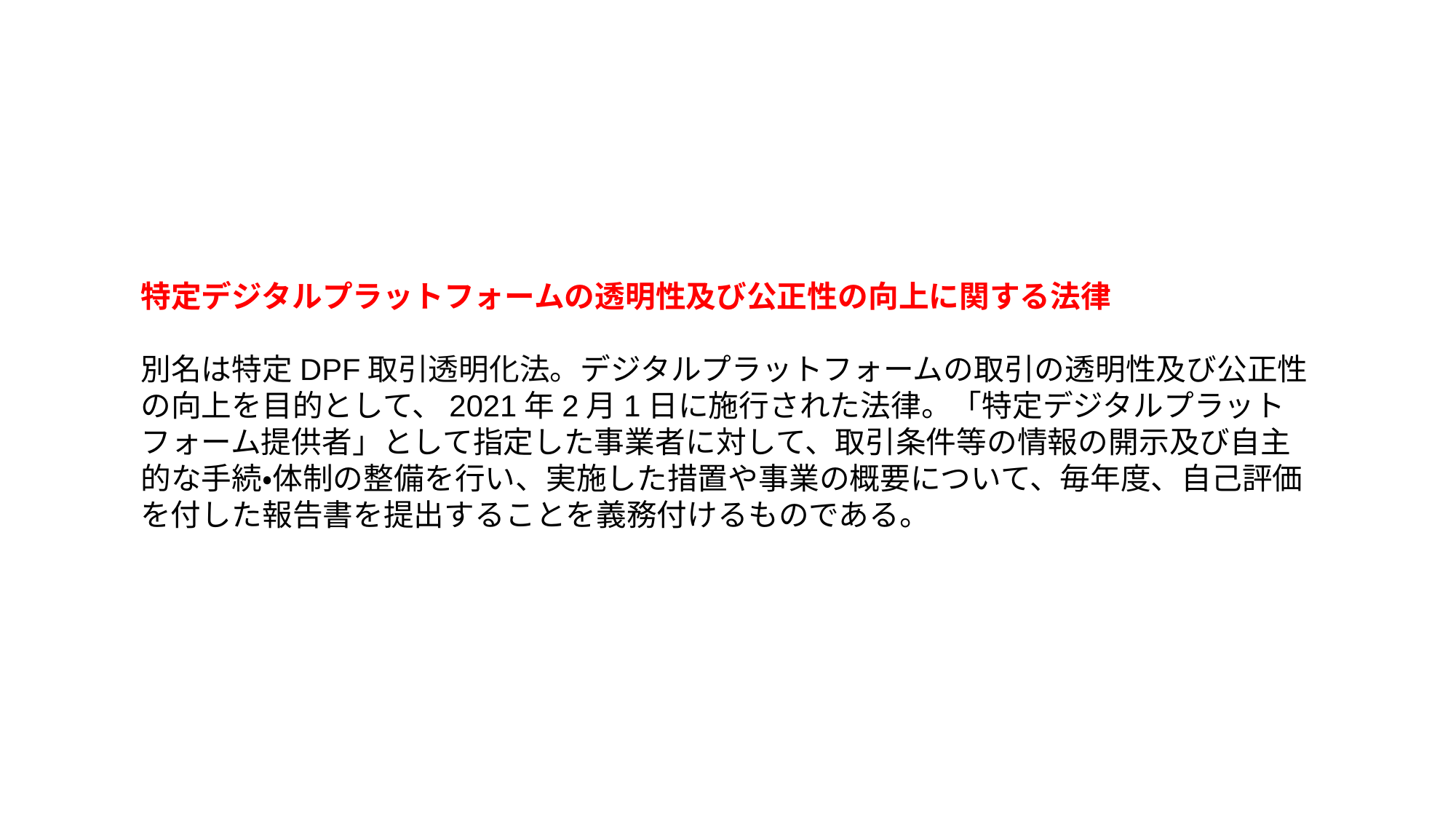

特定デジタルプラットフォームの透明性及び公正性の向上に関する法律

別名は特定DPF取引透明化法。デジタルプラットフォームの取引の透明性及び公正性の向上を目的として、2021年2月1日に施行された法律。「特定デジタルプラットフォーム提供者」として指定した事業者に対して、取引条件等の情報の開示及び自主的な手続・体制の整備を行い、実施した措置や事業の概要について、毎年度、自己評価を付した報告書を提出することを義務付けるものである。